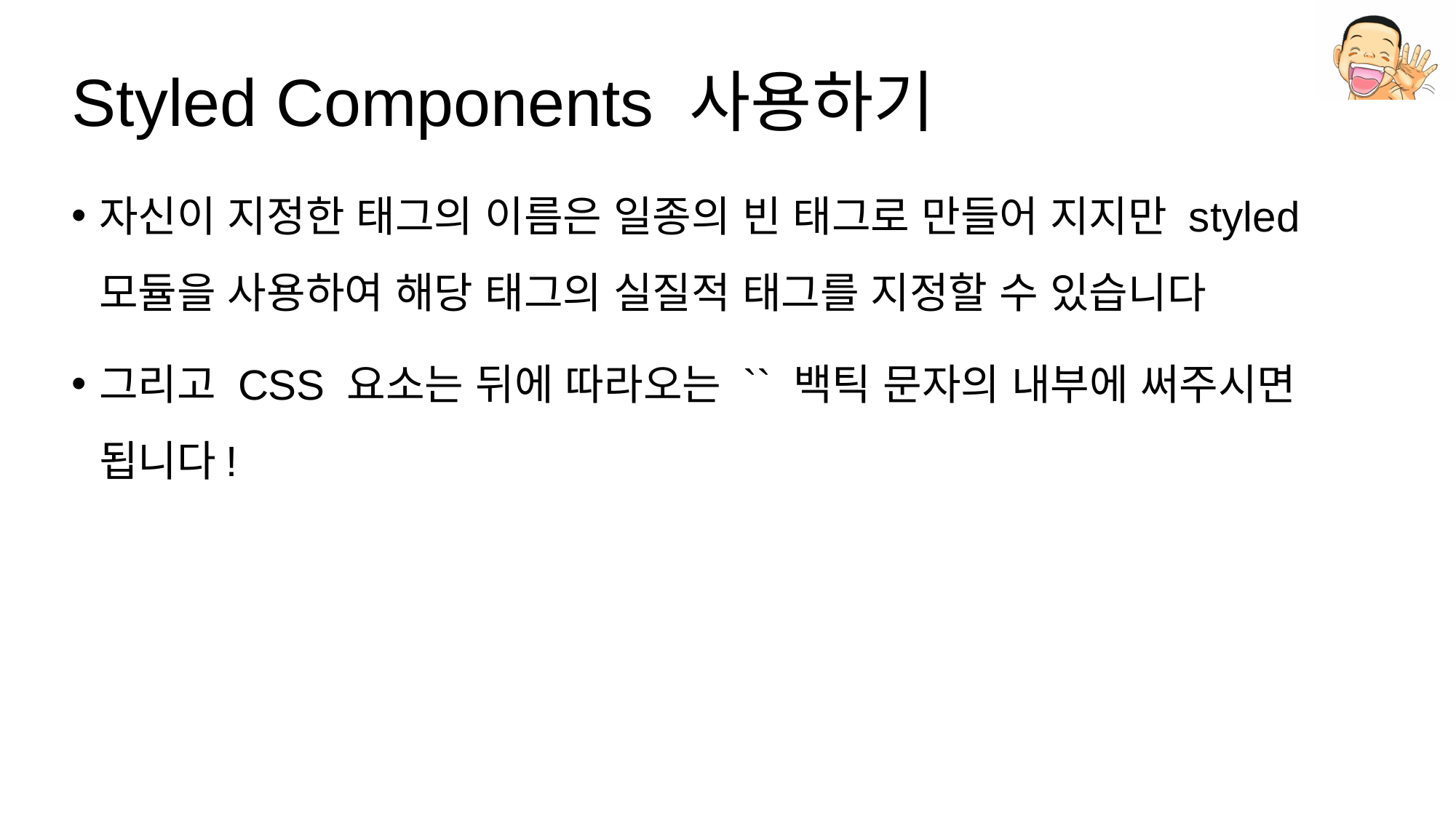

# Styled Components 사용하기
자신이 지정한 태그의 이름은 일종의 빈 태그로 만들어 지지만 styled 모듈을 사용하여 해당 태그의 실질적 태그를 지정할 수 있습니다
그리고 CSS 요소는 뒤에 따라오는 `` 백틱 문자의 내부에 써주시면 됩니다!